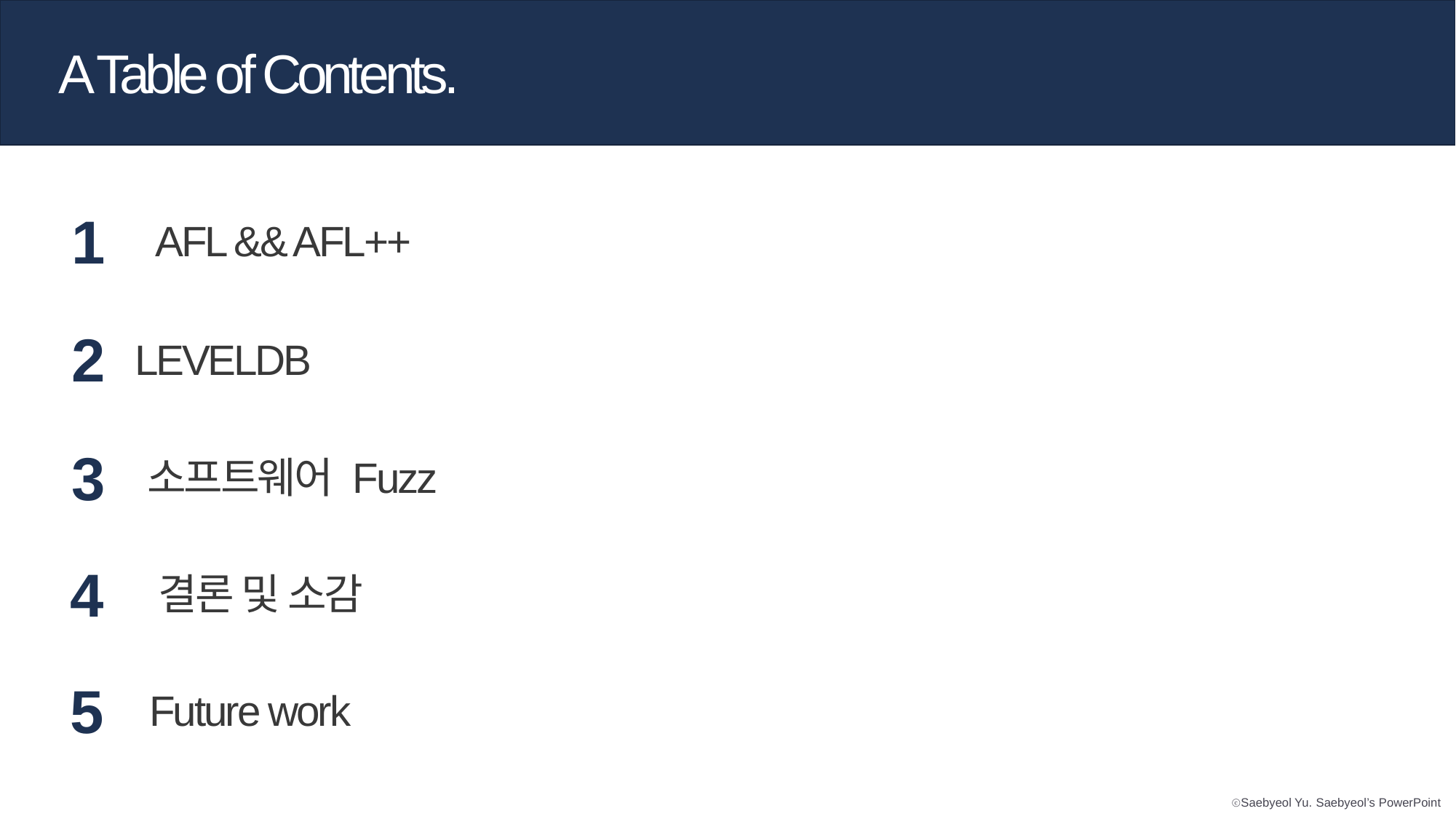

A Table of Contents.
1
AFL && AFL++
2
LEVELDB
3
소프트웨어 Fuzz
4
결론 및 소감
5
Future work